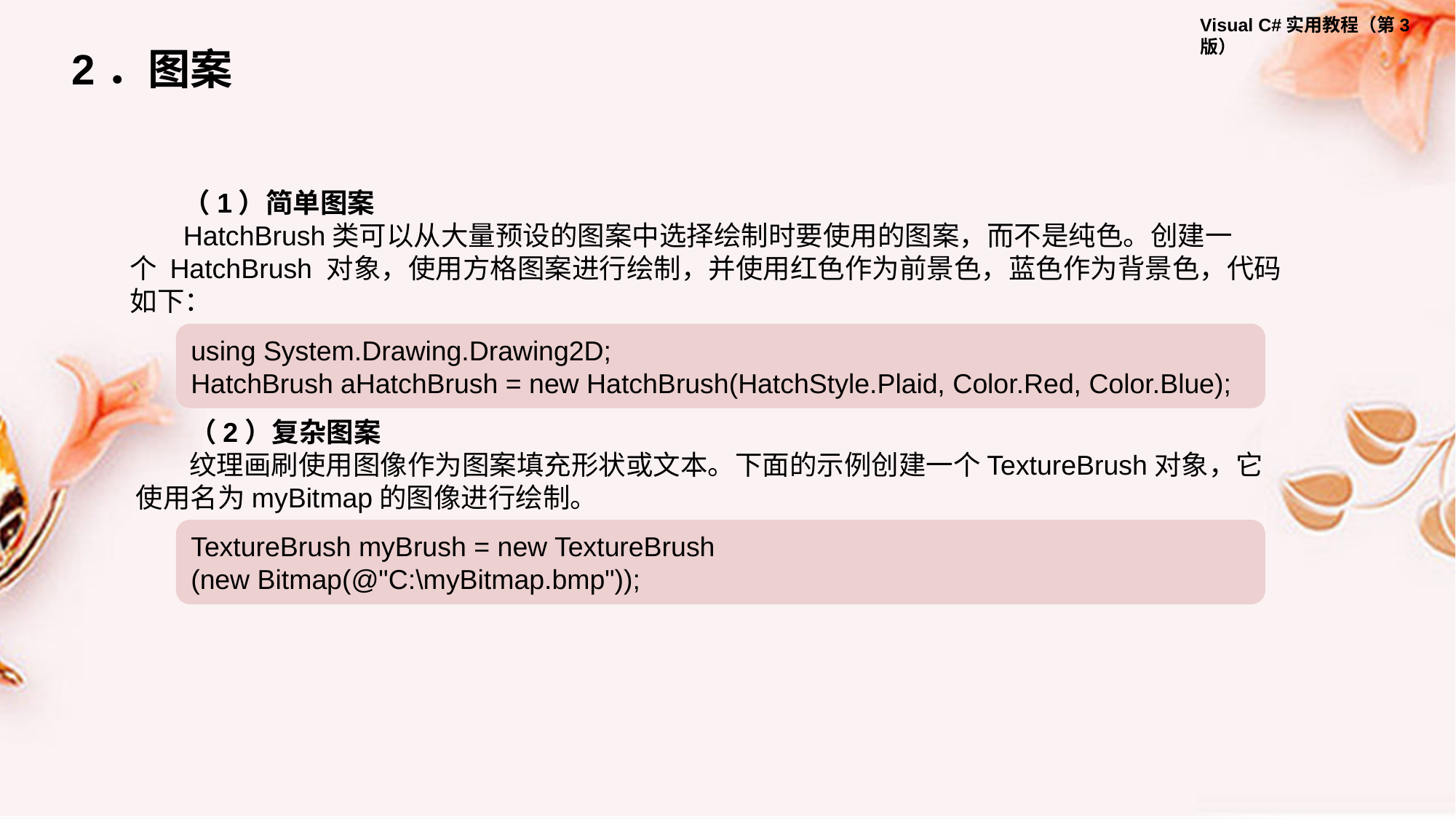

2．图案
（1）简单图案
HatchBrush类可以从大量预设的图案中选择绘制时要使用的图案，而不是纯色。创建一个 HatchBrush 对象，使用方格图案进行绘制，并使用红色作为前景色，蓝色作为背景色，代码如下：
using System.Drawing.Drawing2D;
HatchBrush aHatchBrush = new HatchBrush(HatchStyle.Plaid, Color.Red, Color.Blue);
（2）复杂图案
纹理画刷使用图像作为图案填充形状或文本。下面的示例创建一个TextureBrush对象，它使用名为myBitmap的图像进行绘制。
TextureBrush myBrush = new TextureBrush
(new Bitmap(@"C:\myBitmap.bmp"));